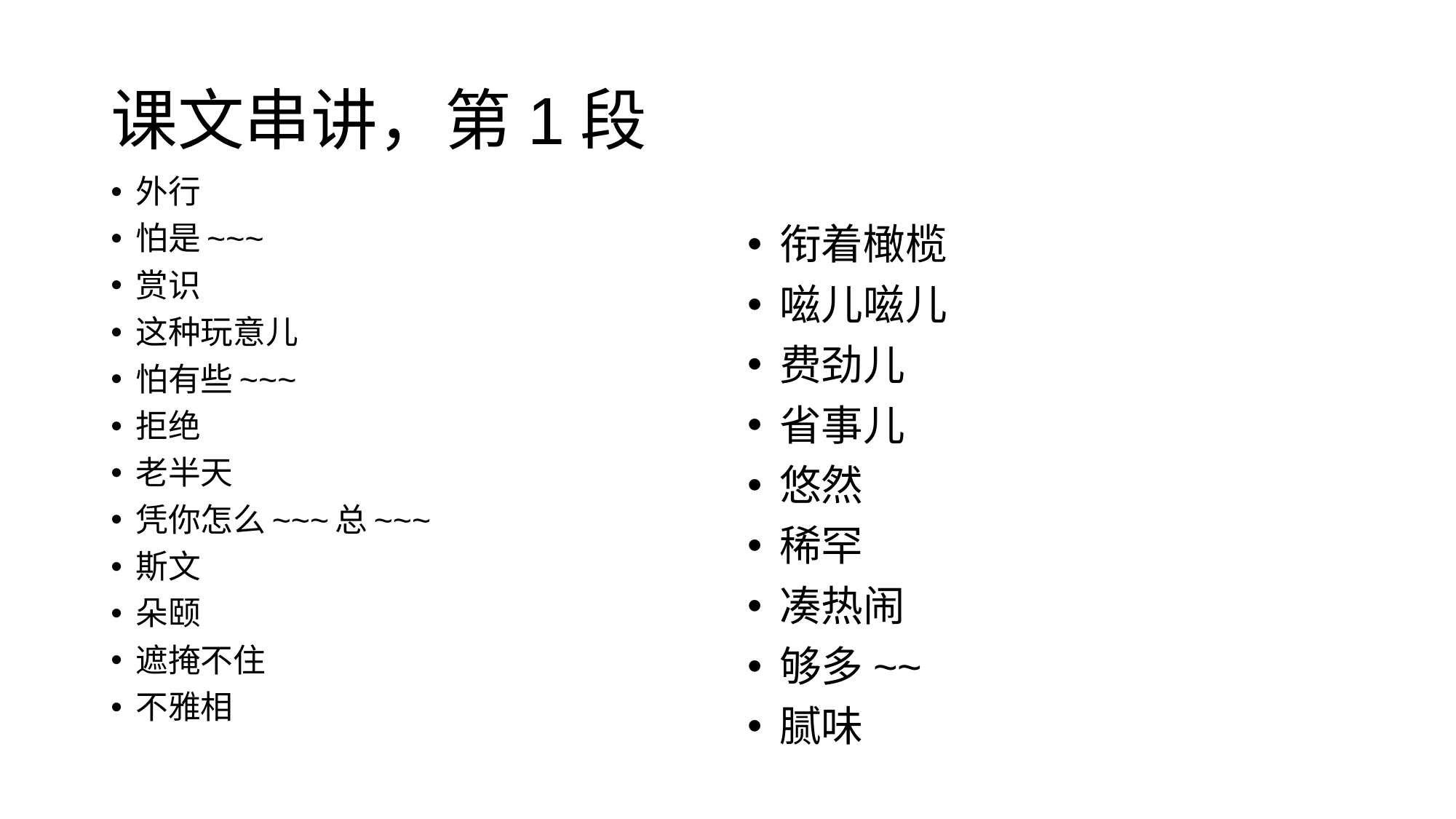

# 课文串讲，第1段
外行
怕是~~~
赏识
这种玩意儿
怕有些~~~
拒绝
老半天
凭你怎么~~~总~~~
斯文
朵颐
遮掩不住
不雅相

衔着橄榄
嗞儿嗞儿
费劲儿
省事儿
悠然
稀罕
凑热闹
够多~~
腻味